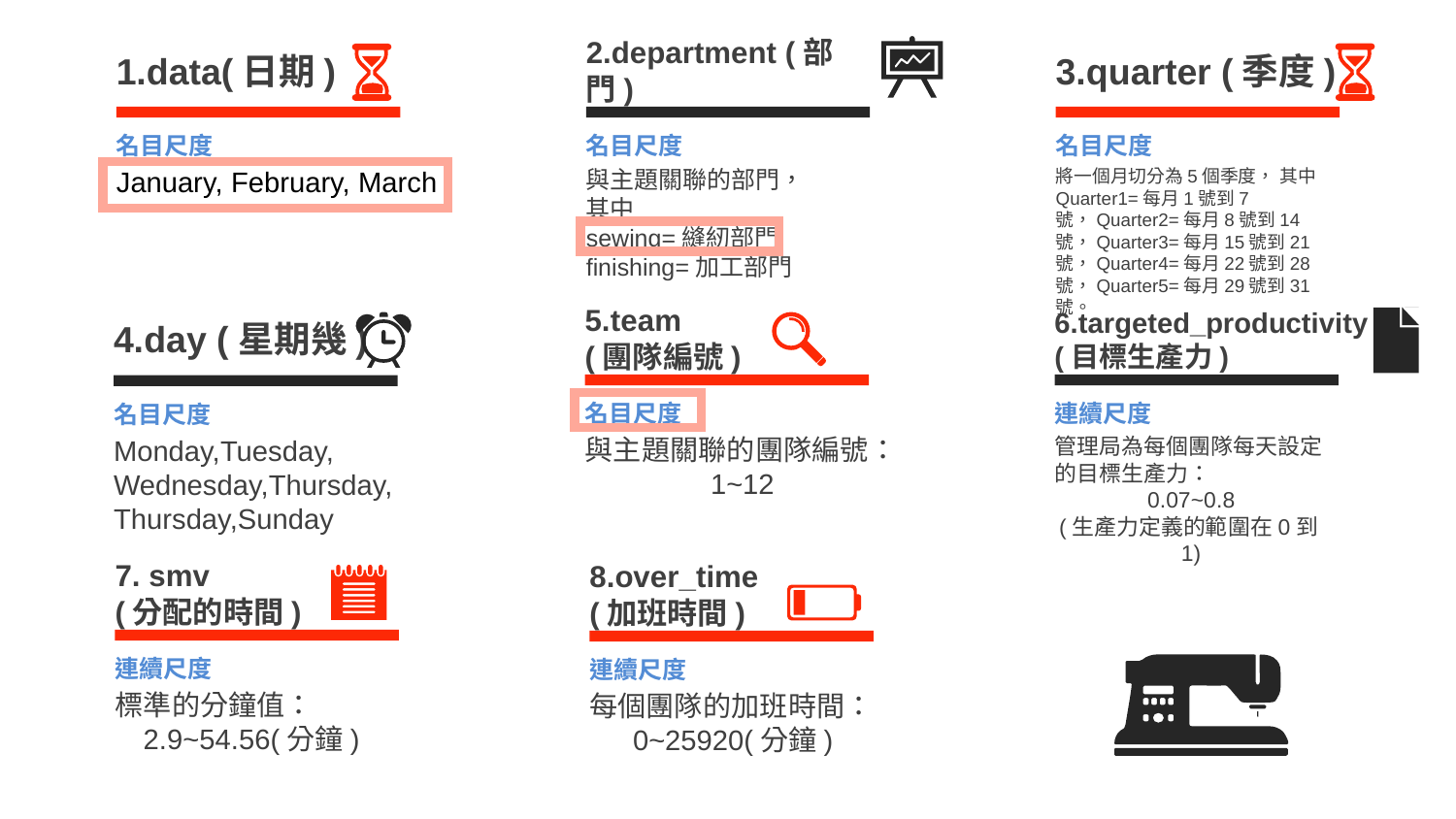

3.quarter (季度)

名目尺度
將一個月切分為5個季度， 其中Quarter1=每月1號到7號，Quarter2=每月8號到14號，Quarter3=每月15號到21號，Quarter4=每月22號到28號，Quarter5=每月29號到31號。
1.data(日期)

名目尺度
January, February, March
2.department (部門)

名目尺度
與主題關聯的部門，
其中
sewing=縫紉部門
finishing=加工部門

5.team
(團隊編號)

名目尺度
與主題關聯的團隊編號：
1~12
6.targeted_productivity
(目標生產力)

連續尺度
管理局為每個團隊每天設定的目標生產力：
0.07~0.8
(生產力定義的範圍在0到1)

4.day (星期幾)

名目尺度
Monday,Tuesday,
Wednesday,Thursday,
Thursday,Sunday

7. smv
(分配的時間)

連續尺度
標準的分鐘值：
2.9~54.56(分鐘)
8.over_time
(加班時間)

連續尺度
每個團隊的加班時間：
0~25920(分鐘)